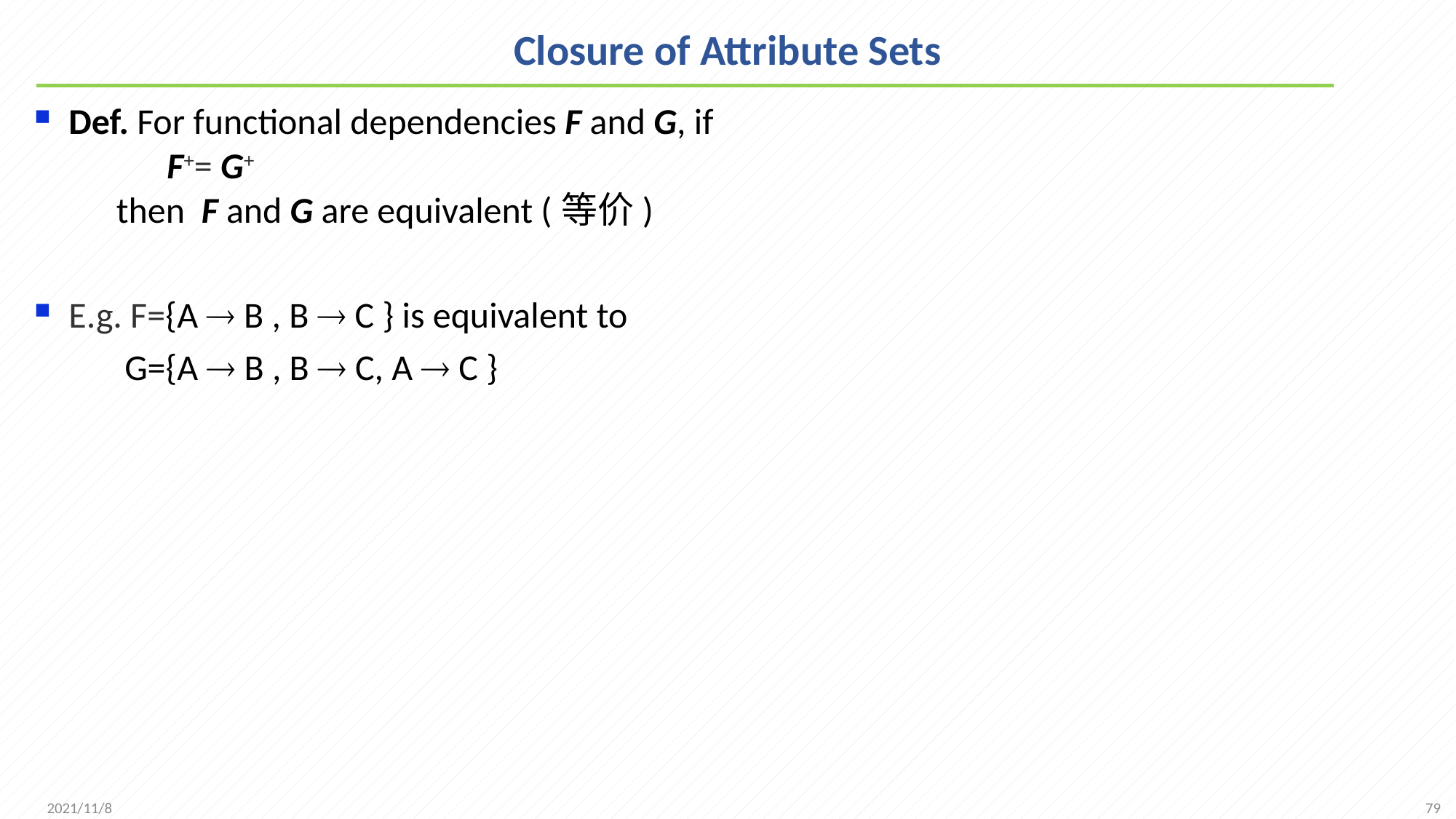

# Closure of Attribute Sets
Def. For functional dependencies F and G, if
	            F+= G+
          then  F and G are equivalent (等价)

E.g. F={A → B , B → C } is equivalent to
           G={A → B , B → C, A → C }

79
2021/11/8